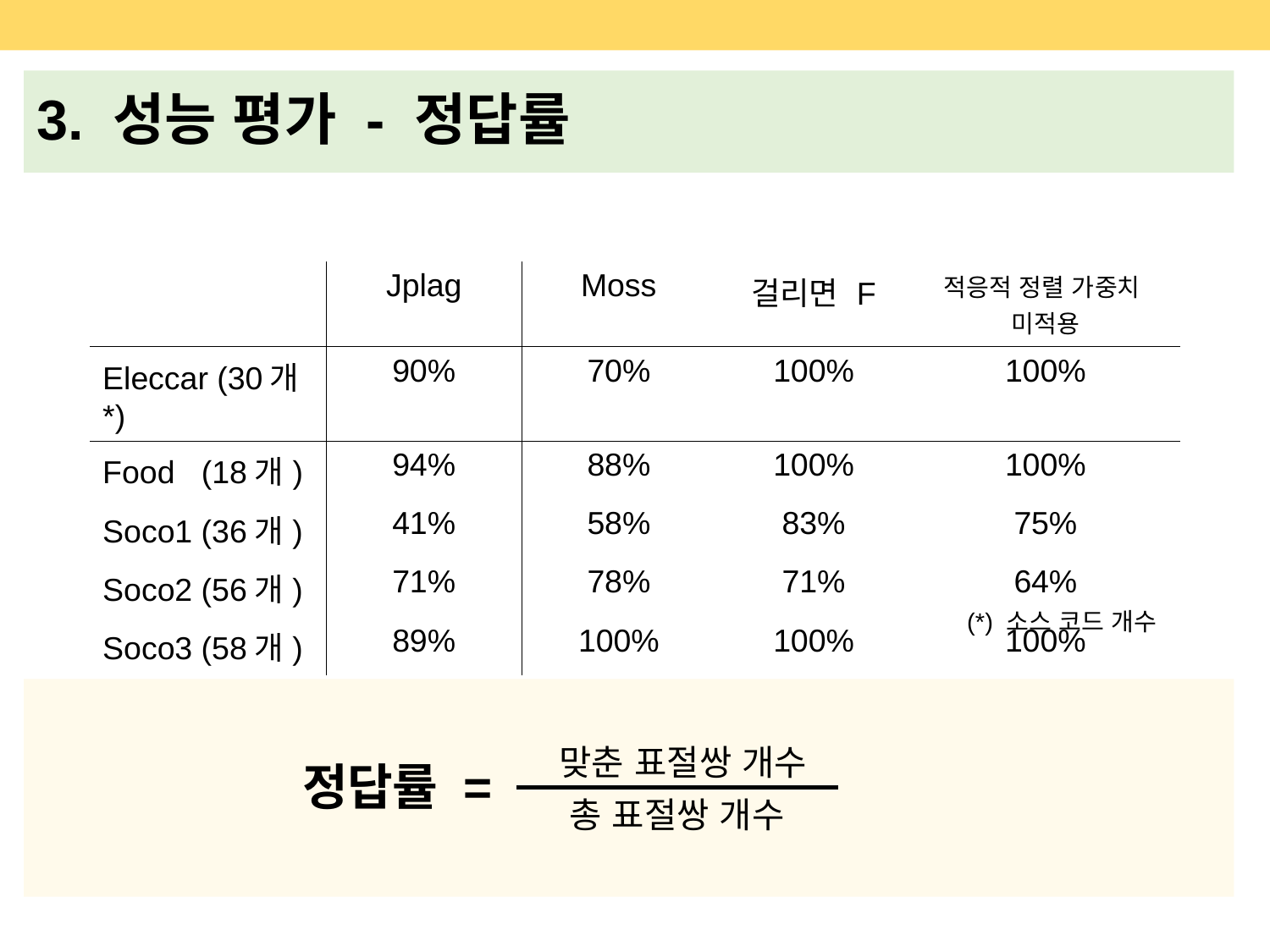

17
3. 성능 평가 - 정답률
|  | Jplag | Moss | 걸리면 F | 적응적 정렬 가중치 미적용 |
| --- | --- | --- | --- | --- |
| Eleccar (30개\*) | 90% | 70% | 100% | 100% |
| Food (18개) | 94% | 88% | 100% | 100% |
| Soco1 (36개) | 41% | 58% | 83% | 75% |
| Soco2 (56개) | 71% | 78% | 71% | 64% |
| Soco3 (58개) | 89% | 100% | 100% | 100% |
(*) 소스 코드 개수

맞춘 표절쌍 개수
정답률 =
총 표절쌍 개수